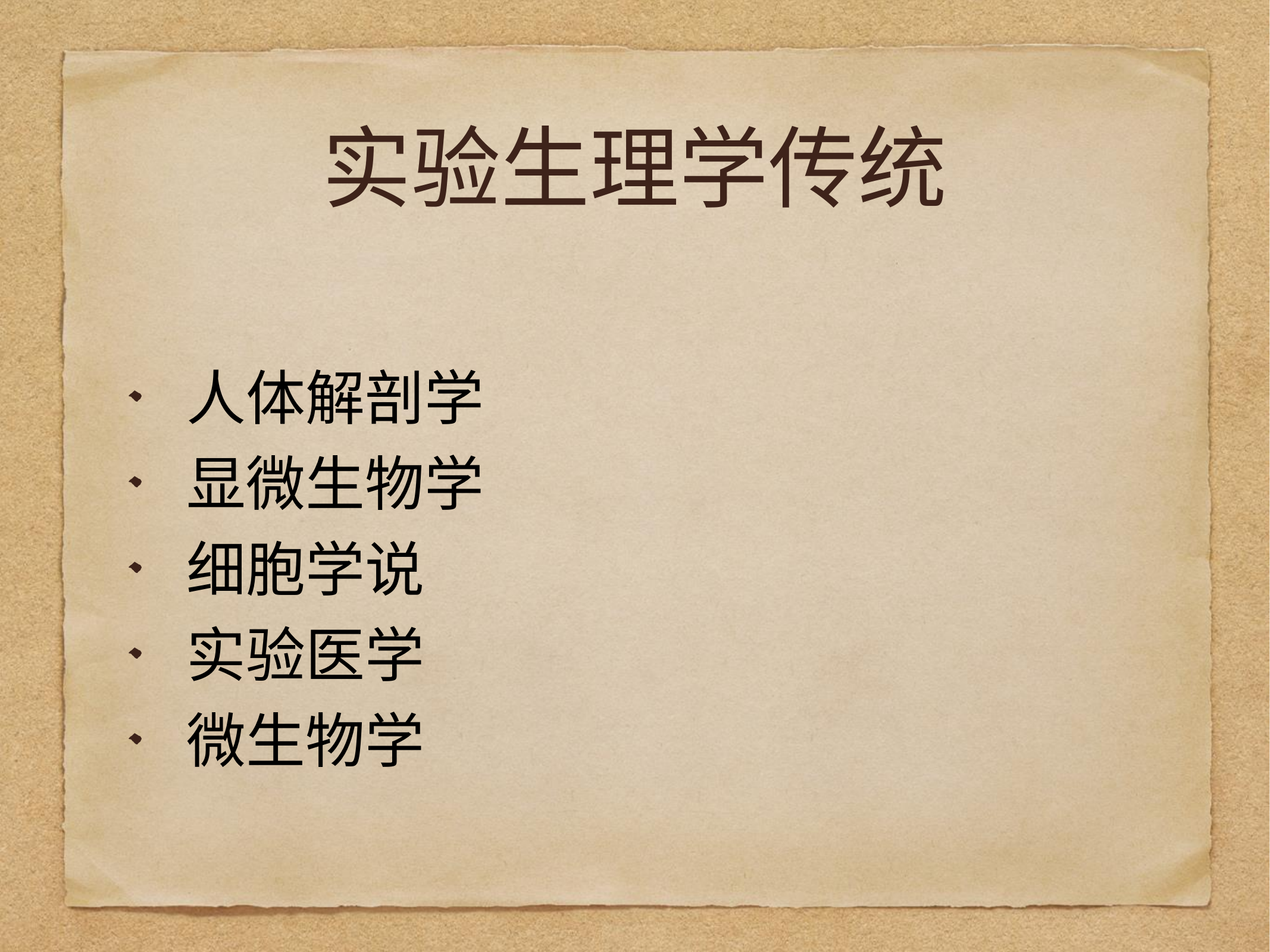

# 实验生理学传统
人体解剖学
显微生物学
细胞学说
实验医学
微生物学